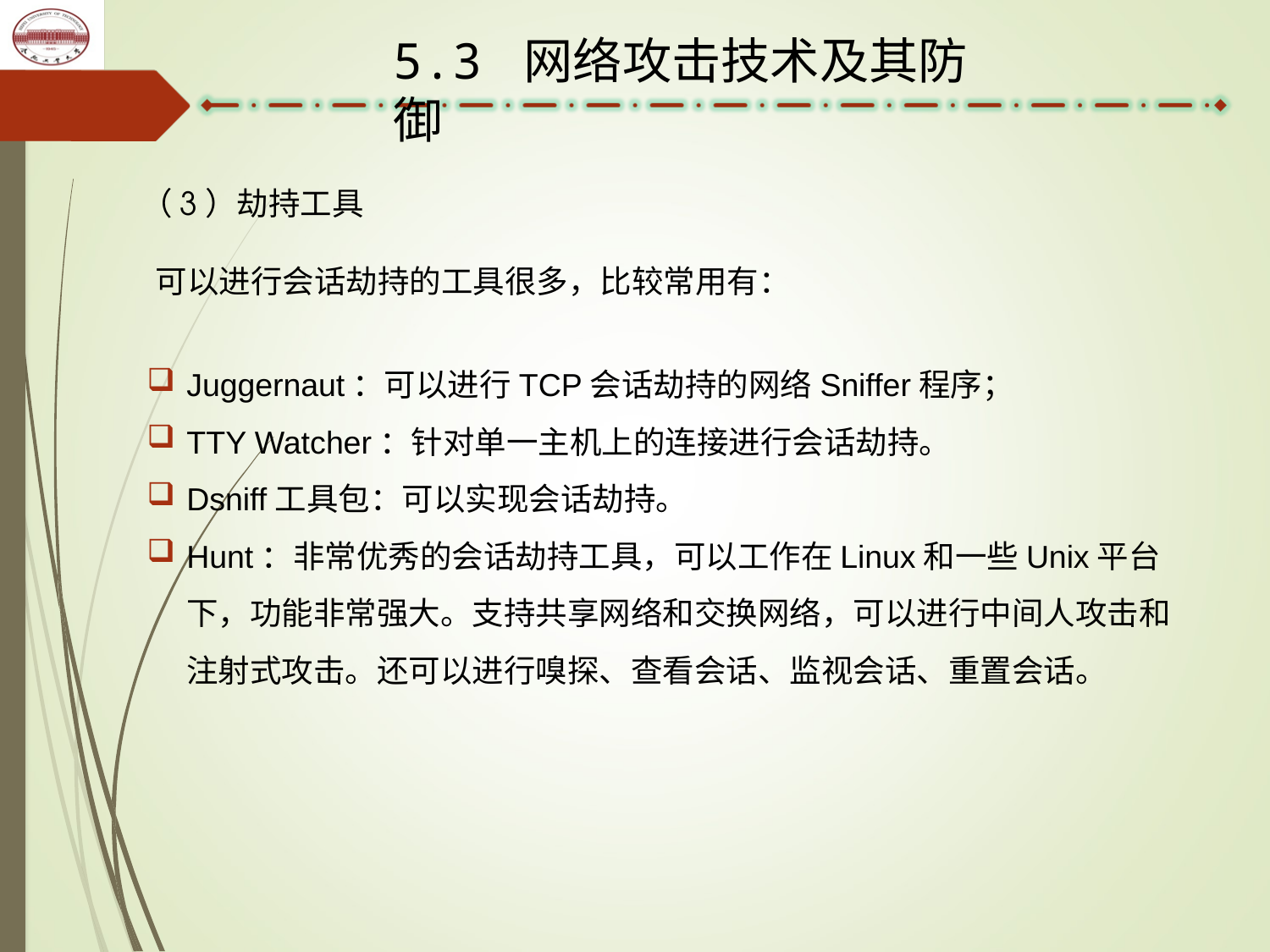

5.3 网络攻击技术及其防御
（3）劫持工具
可以进行会话劫持的工具很多，比较常用有：
Juggernaut：可以进行TCP会话劫持的网络Sniffer程序；
TTY Watcher：针对单一主机上的连接进行会话劫持。
Dsniff工具包：可以实现会话劫持。
Hunt：非常优秀的会话劫持工具，可以工作在Linux和一些Unix平台下，功能非常强大。支持共享网络和交换网络，可以进行中间人攻击和注射式攻击。还可以进行嗅探、查看会话、监视会话、重置会话。